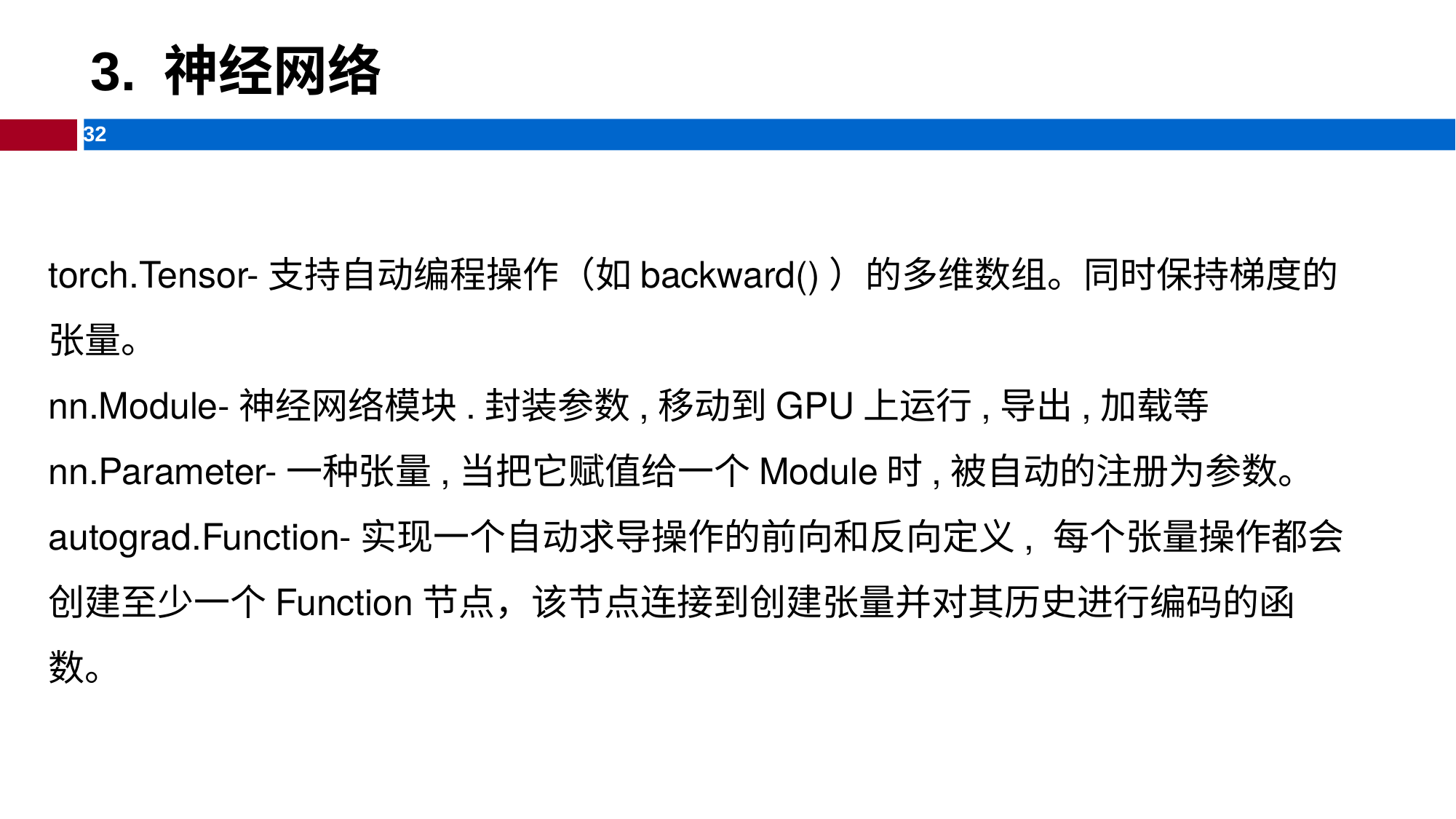

# 3. 神经网络
torch.Tensor-支持自动编程操作（如backward()）的多维数组。同时保持梯度的张量。
nn.Module-神经网络模块.封装参数,移动到GPU上运行,导出,加载等
nn.Parameter-一种张量,当把它赋值给一个Module时,被自动的注册为参数。
autograd.Function-实现一个自动求导操作的前向和反向定义, 每个张量操作都会创建至少一个Function节点，该节点连接到创建张量并对其历史进行编码的函数。